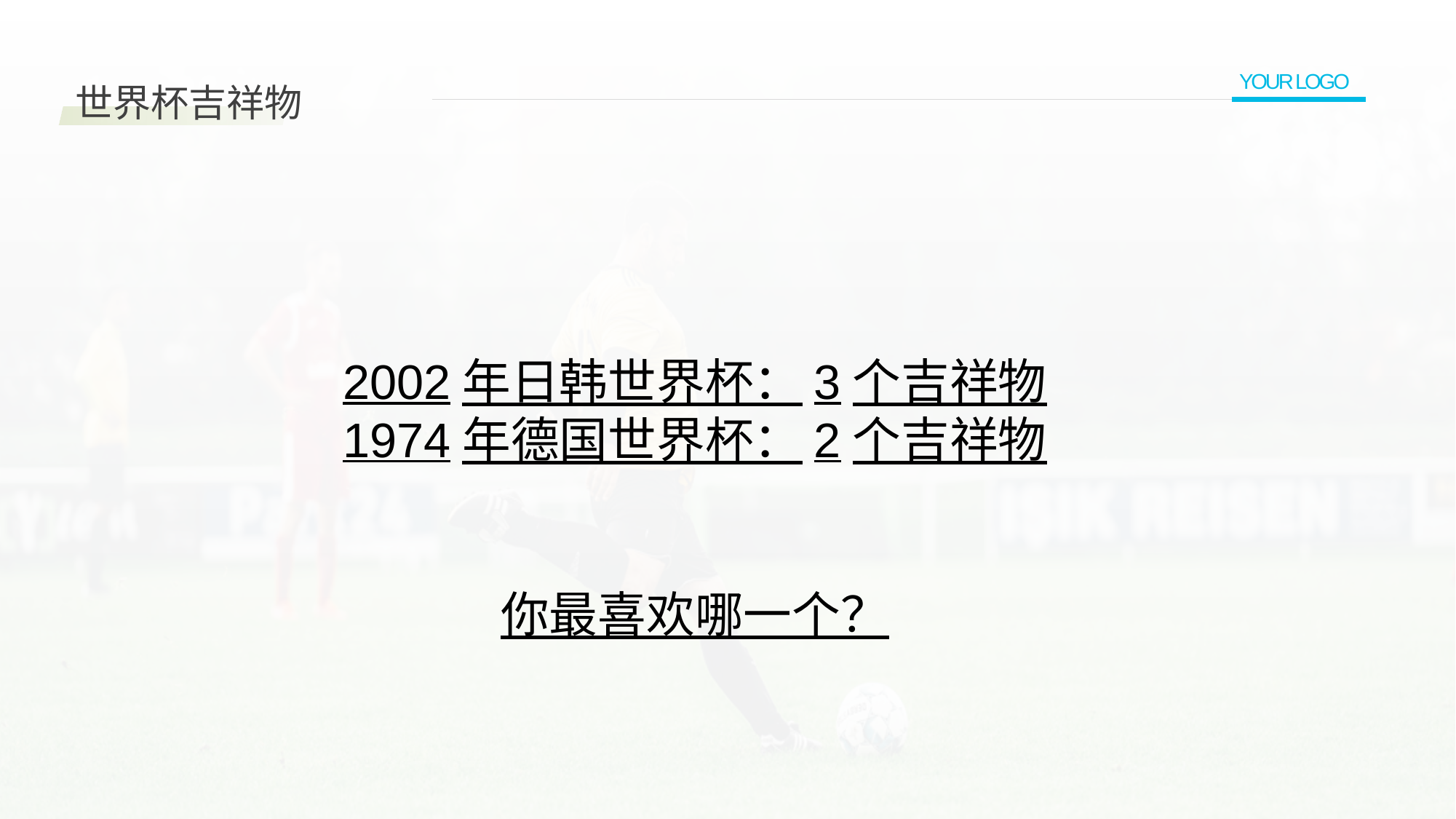

03
YOUR LOGO
世界杯吉祥物

2002年日韩世界杯：3个吉祥物
1974年德国世界杯：2个吉祥物

你最喜欢哪一个？